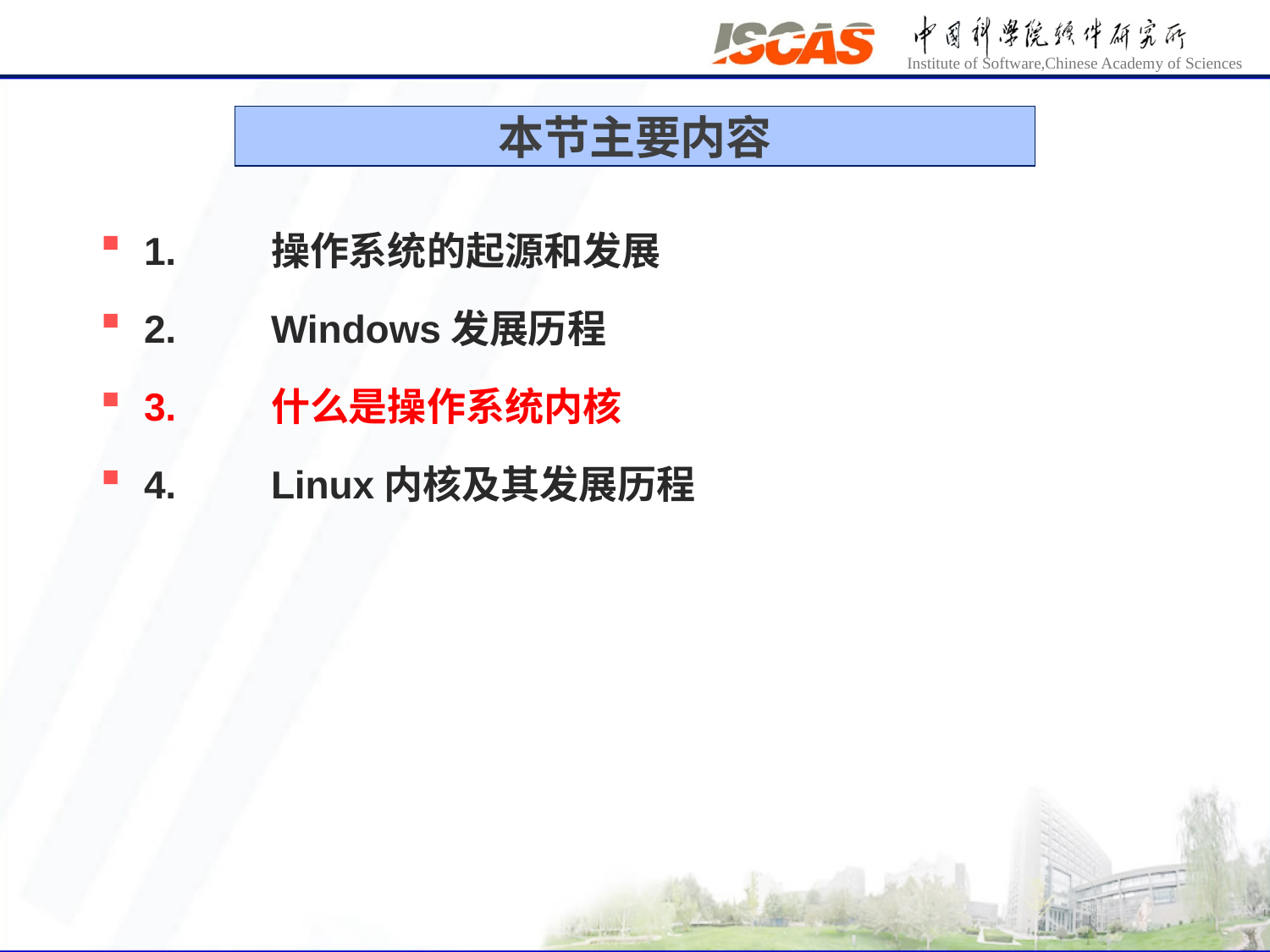

本节主要内容
1.	操作系统的起源和发展
2.	Windows发展历程
3.	什么是操作系统内核
4.	Linux内核及其发展历程